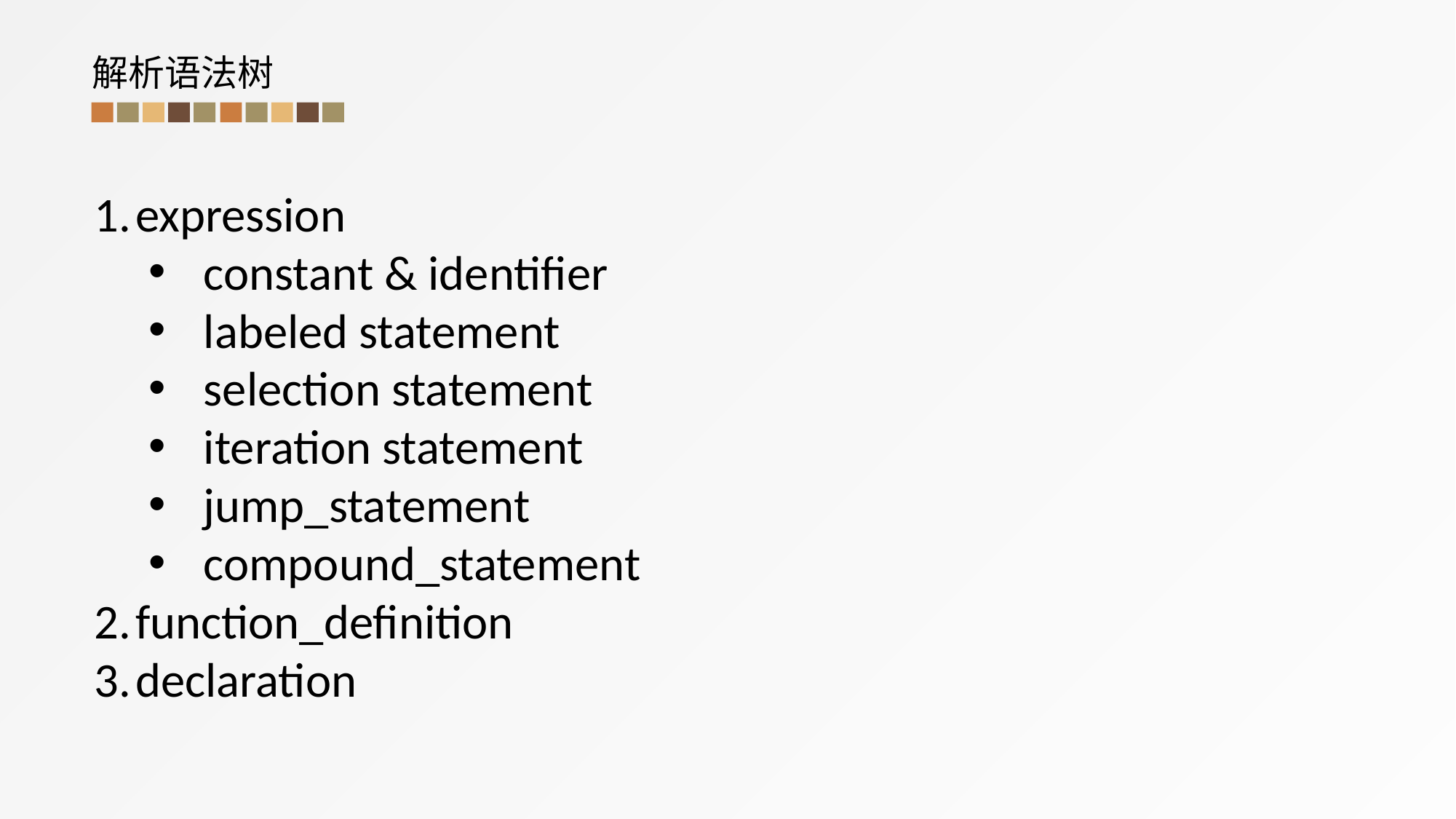

解析语法树

expression
constant & identifier
labeled statement
selection statement
iteration statement
jump_statement
compound_statement
function_definition
declaration